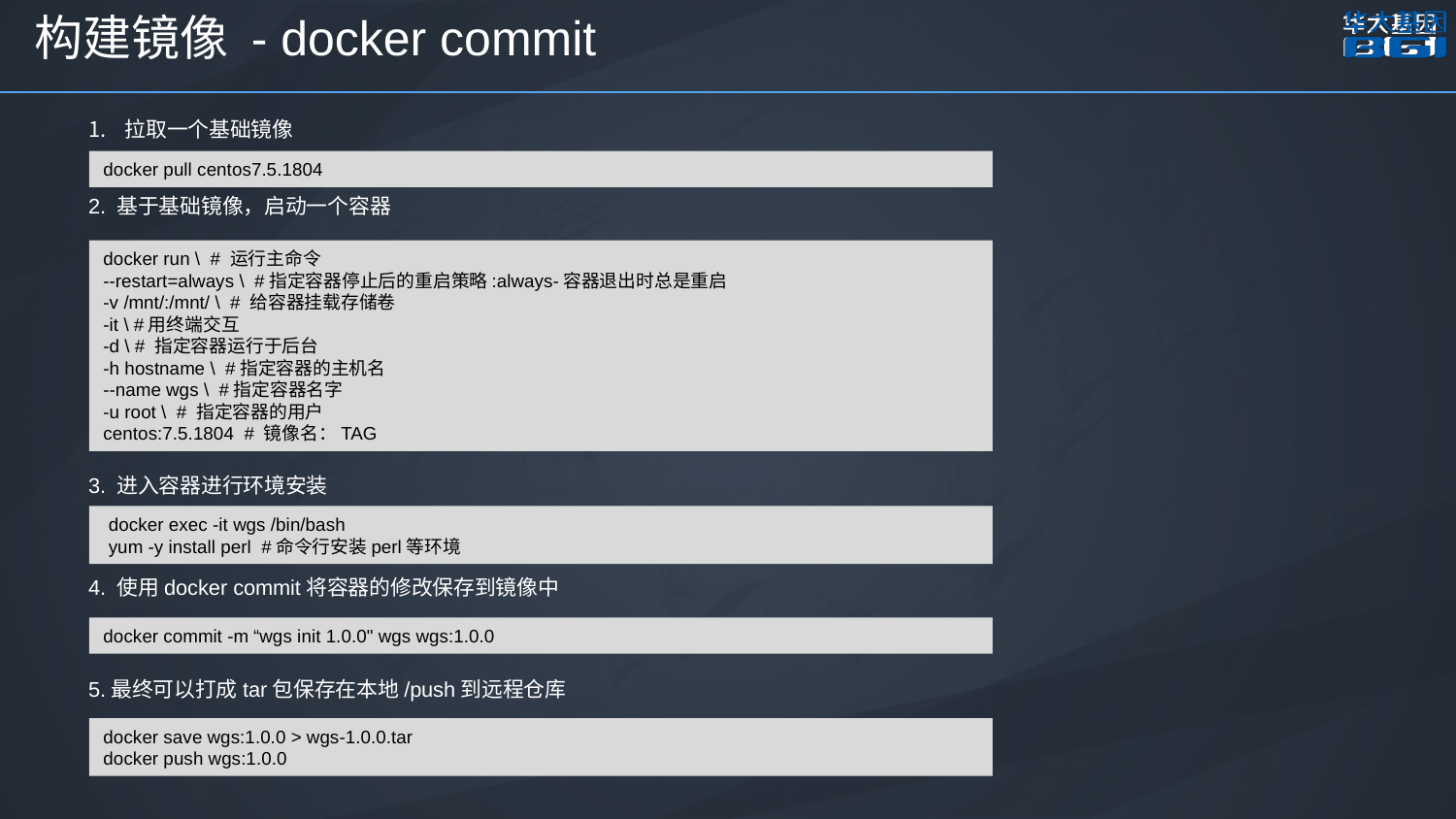

构建镜像 - docker commit
拉取一个基础镜像

2. 基于基础镜像，启动一个容器

3. 进入容器进行环境安装

4. 使用docker commit将容器的修改保存到镜像中

5.最终可以打成tar包保存在本地/push到远程仓库

docker pull centos7.5.1804
docker run \  # 运行主命令
--restart=always \  #指定容器停止后的重启策略:always-容器退出时总是重启
-v /mnt/:/mnt/ \  # 给容器挂载存储卷
-it \ #用终端交互
-d \ # 指定容器运行于后台
-h hostname \  #指定容器的主机名
--name wgs \  #指定容器名字
-u root \  # 指定容器的用户
centos:7.5.1804  # 镜像名：TAG
 docker exec -it wgs /bin/bash
 yum -y install perl  #命令行安装perl等环境
docker commit -m “wgs init 1.0.0" wgs wgs:1.0.0
docker save wgs:1.0.0 > wgs-1.0.0.tar
docker push wgs:1.0.0